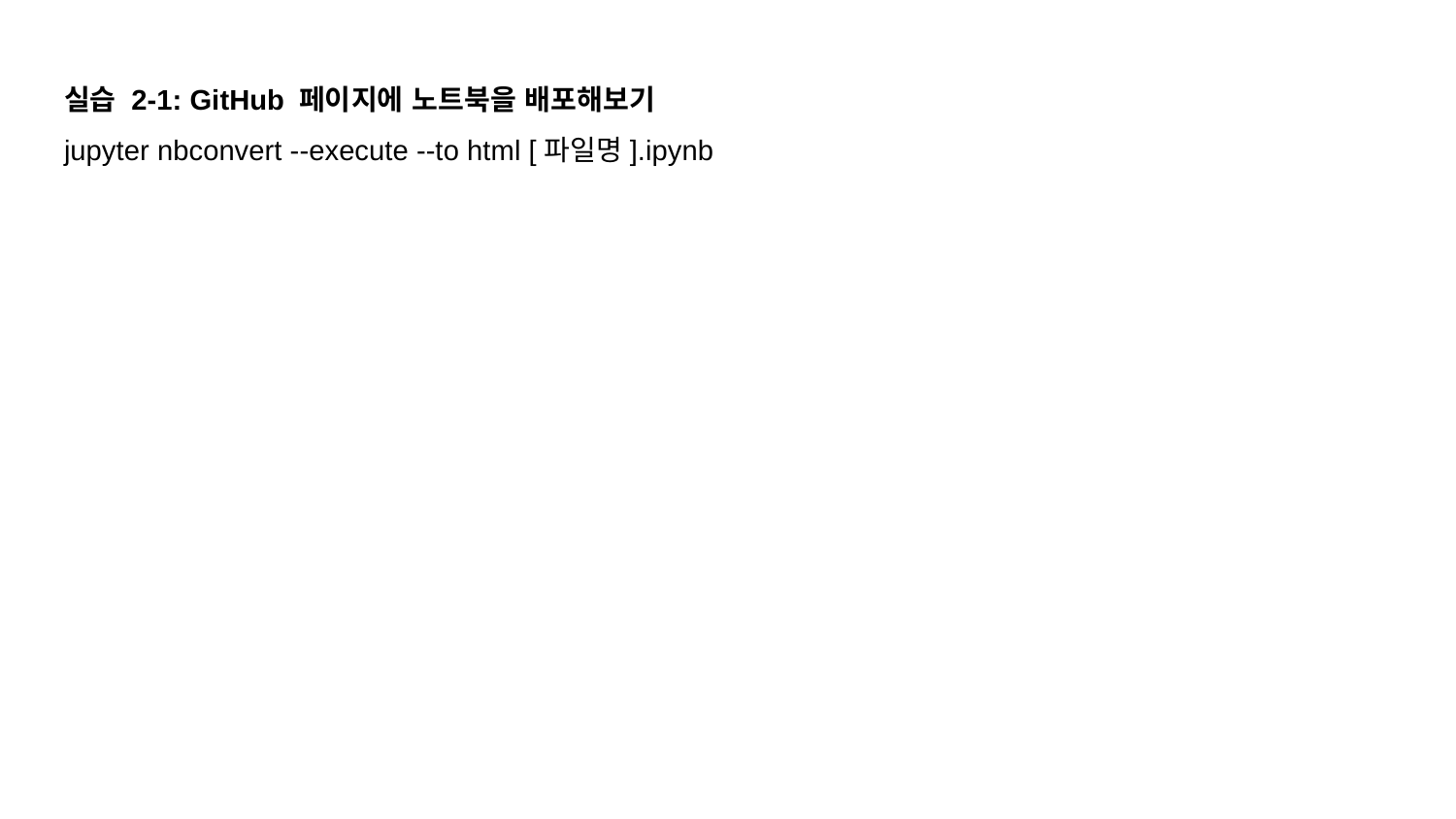

실습 2-1: GitHub 페이지에 노트북을 배포해보기
jupyter nbconvert --execute --to html [파일명].ipynb